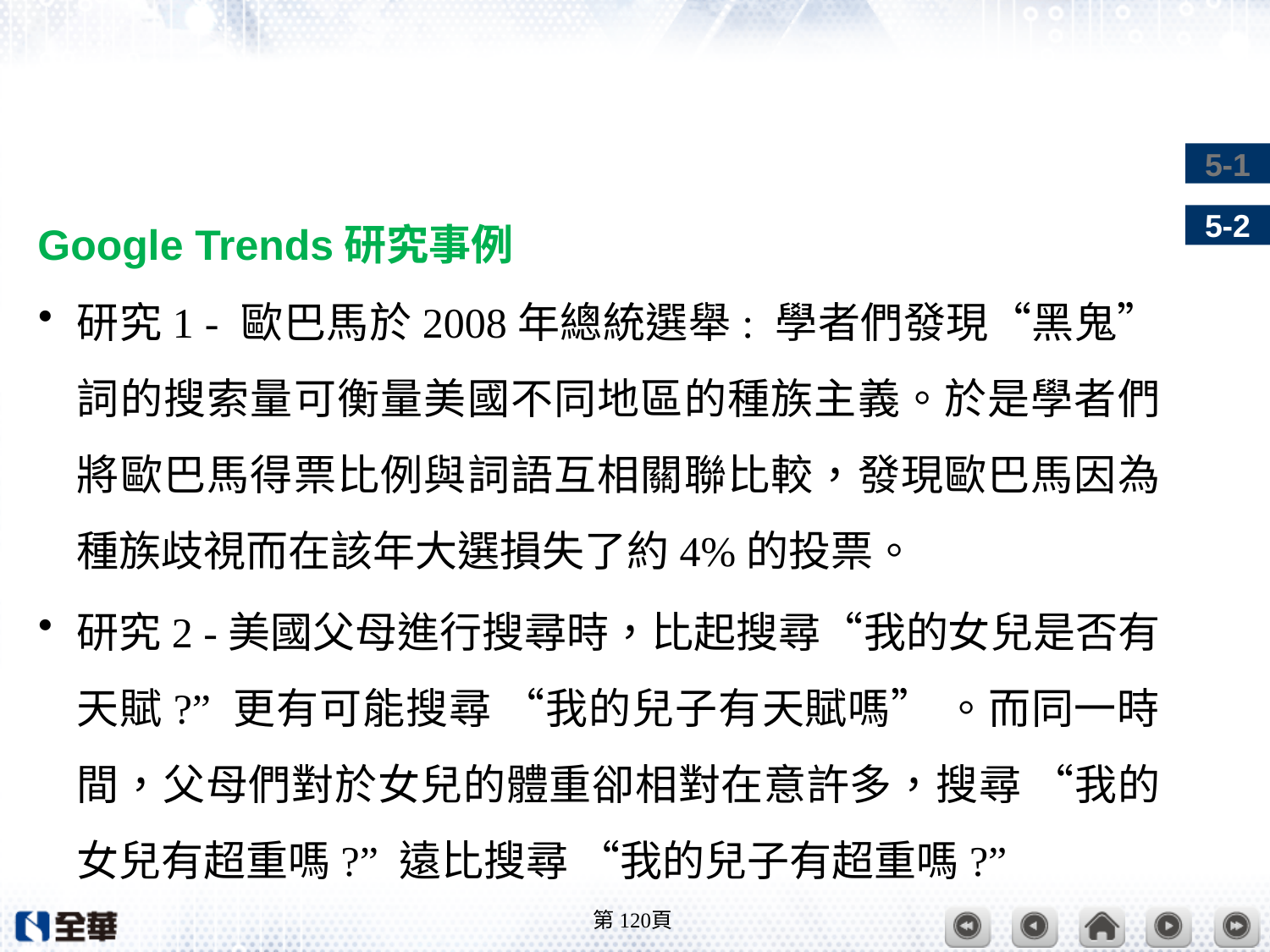

#
Google Trends研究事例
研究1 - 歐巴馬於2008年總統選舉: 學者們發現“黑鬼”詞的搜索量可衡量美國不同地區的種族主義。於是學者們將歐巴馬得票比例與詞語互相關聯比較，發現歐巴馬因為種族歧視而在該年大選損失了約4%的投票。
研究2 -美國父母進行搜尋時，比起搜尋“我的女兒是否有天賦?” 更有可能搜尋 “我的兒子有天賦嗎” 。而同一時間，父母們對於女兒的體重卻相對在意許多，搜尋 “我的女兒有超重嗎?” 遠比搜尋 “我的兒子有超重嗎?”